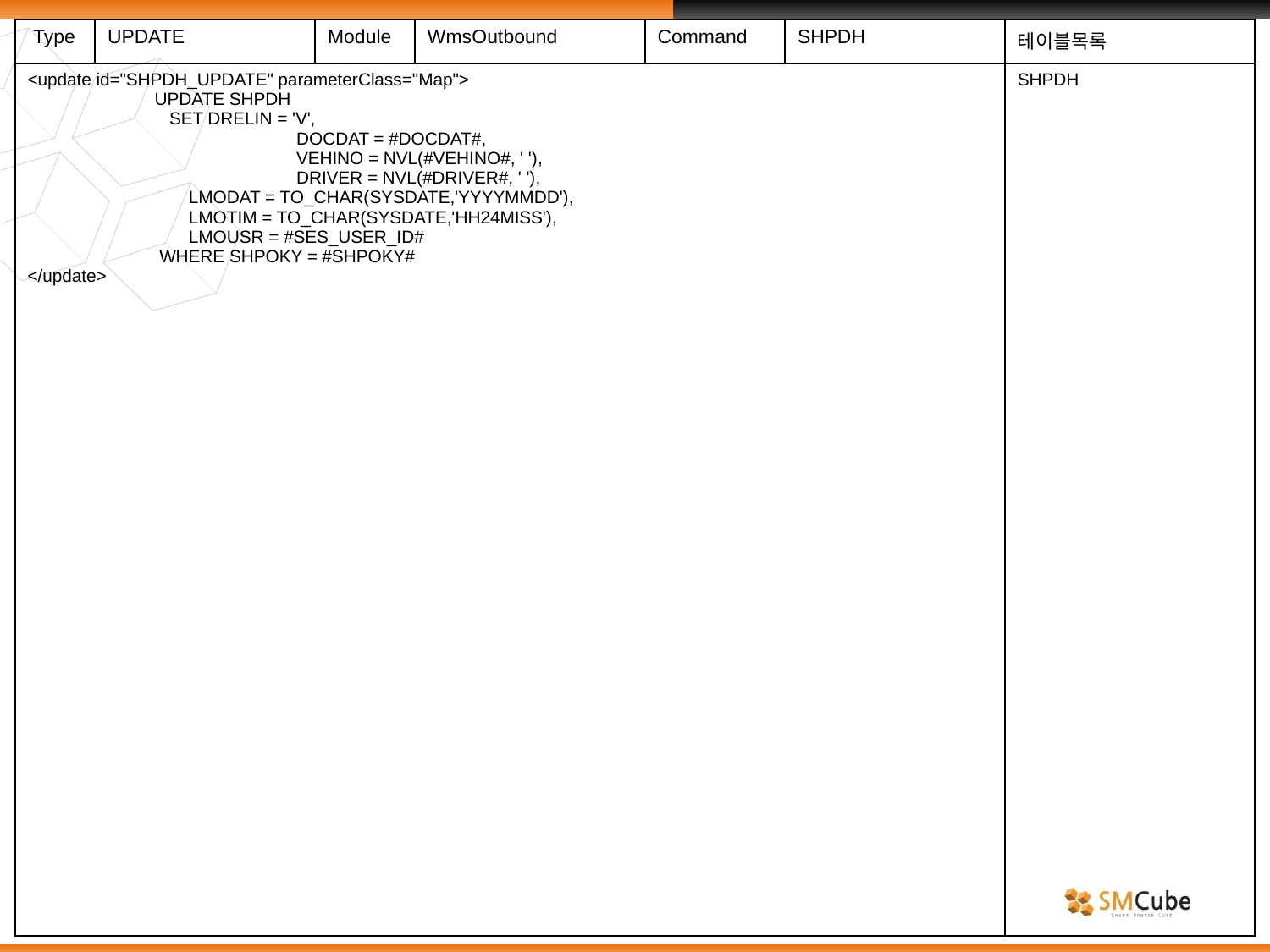

| Type | UPDATE | Module | WmsOutbound | Command | SHPDH | 테이블목록 |
| --- | --- | --- | --- | --- | --- | --- |
| <update id="SHPDH\_UPDATE" parameterClass="Map"> UPDATE SHPDH SET DRELIN = 'V', DOCDAT = #DOCDAT#, VEHINO = NVL(#VEHINO#, ' '), DRIVER = NVL(#DRIVER#, ' '), LMODAT = TO\_CHAR(SYSDATE,'YYYYMMDD'), LMOTIM = TO\_CHAR(SYSDATE,'HH24MISS'), LMOUSR = #SES\_USER\_ID# WHERE SHPOKY = #SHPOKY# </update> |  |  |  |  |  | SHPDH |